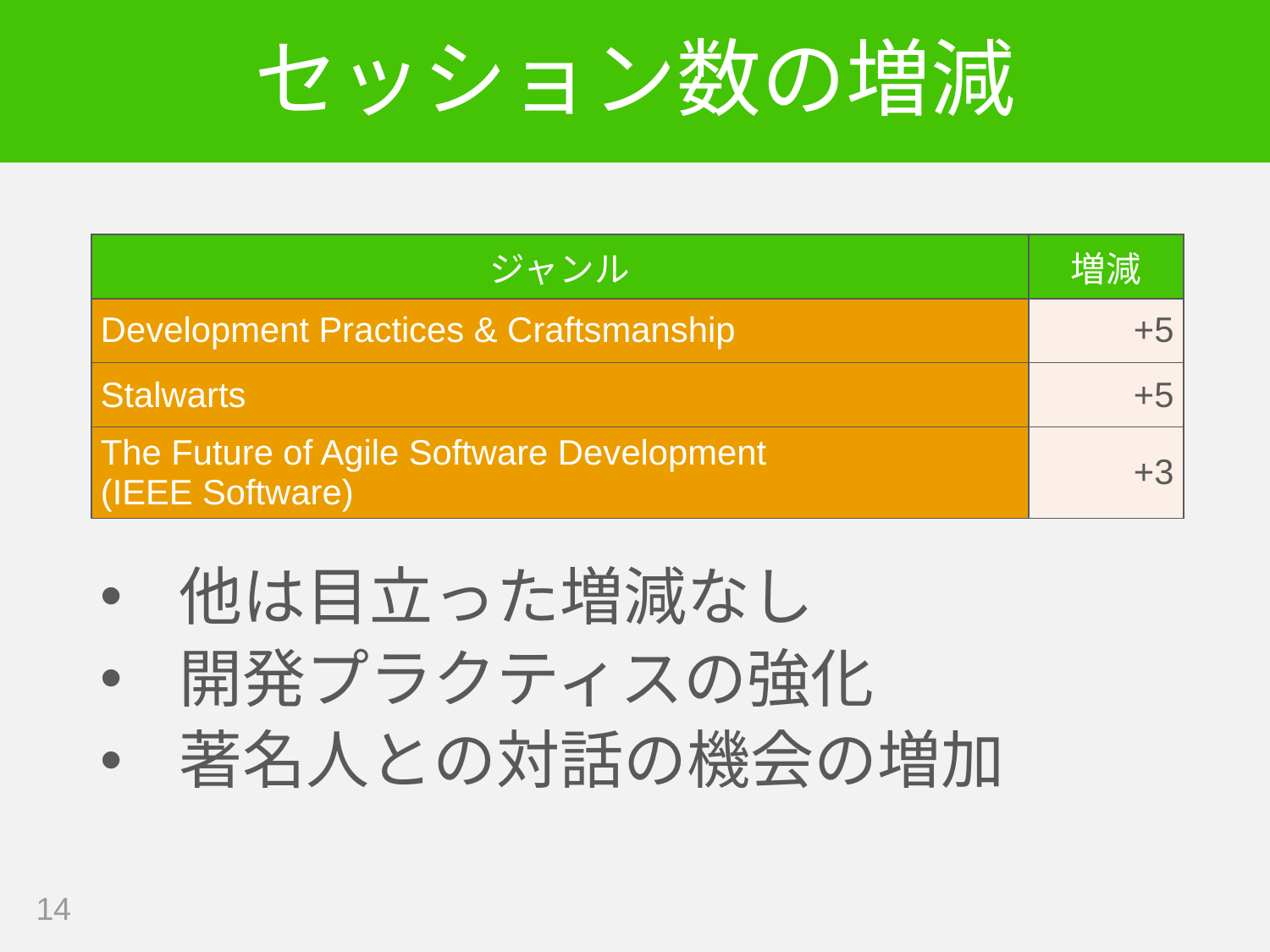

# セッション数の増減
| ジャンル | 増減 |
| --- | --- |
| Development Practices & Craftsmanship | +5 |
| Stalwarts | +5 |
| The Future of Agile Software Development (IEEE Software) | +3 |
他は目立った増減なし
開発プラクティスの強化
著名人との対話の機会の増加
14